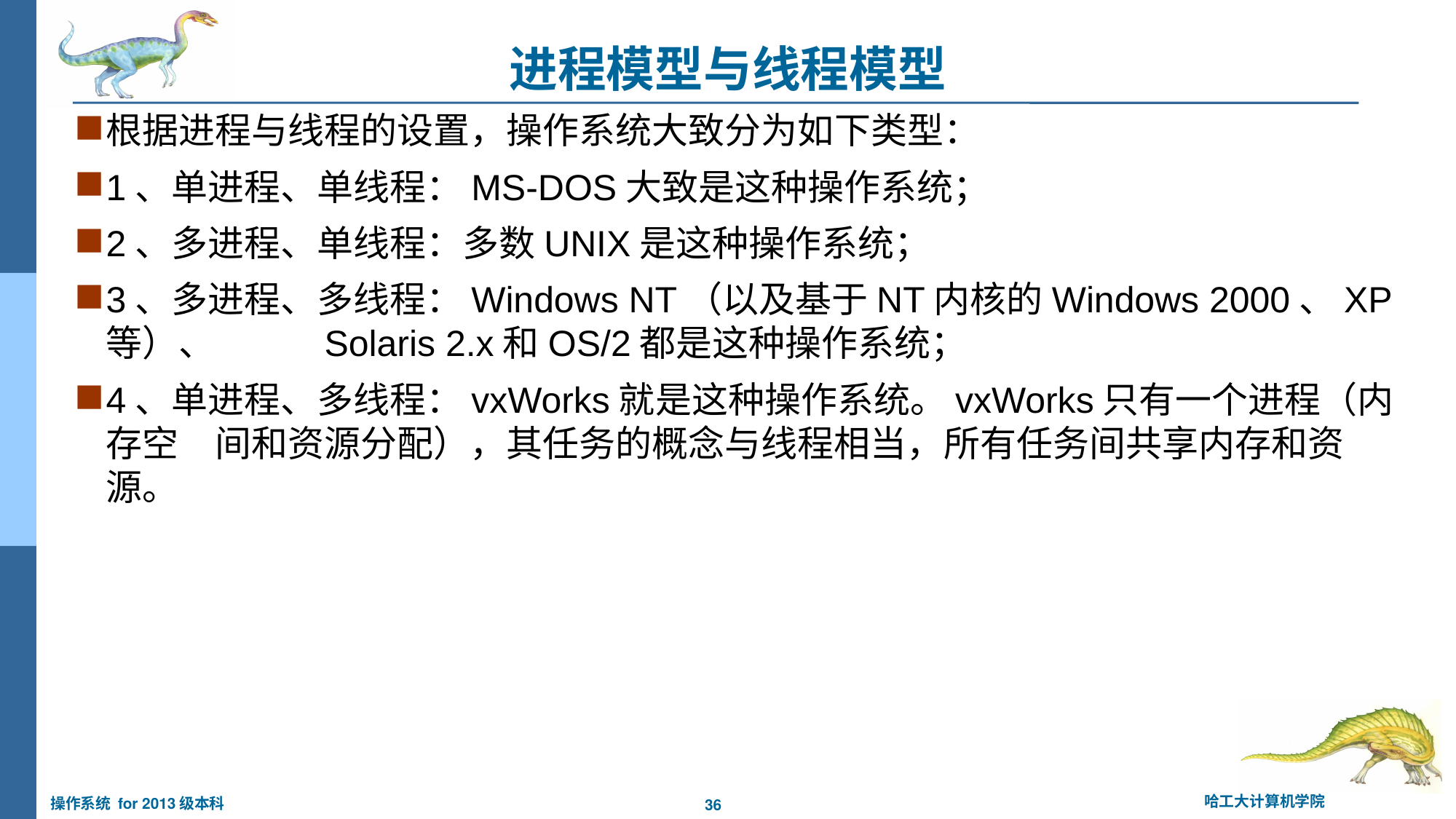

# 进程模型与线程模型
根据进程与线程的设置，操作系统大致分为如下类型：
1、单进程、单线程：MS-DOS大致是这种操作系统；
2、多进程、单线程：多数UNIX是这种操作系统；
3、多进程、多线程：Windows NT（以及基于NT内核的Windows 2000、XP等）、	Solaris 2.x和OS/2都是这种操作系统；
4、单进程、多线程：vxWorks就是这种操作系统。vxWorks只有一个进程（内存空	间和资源分配），其任务的概念与线程相当，所有任务间共享内存和资源。